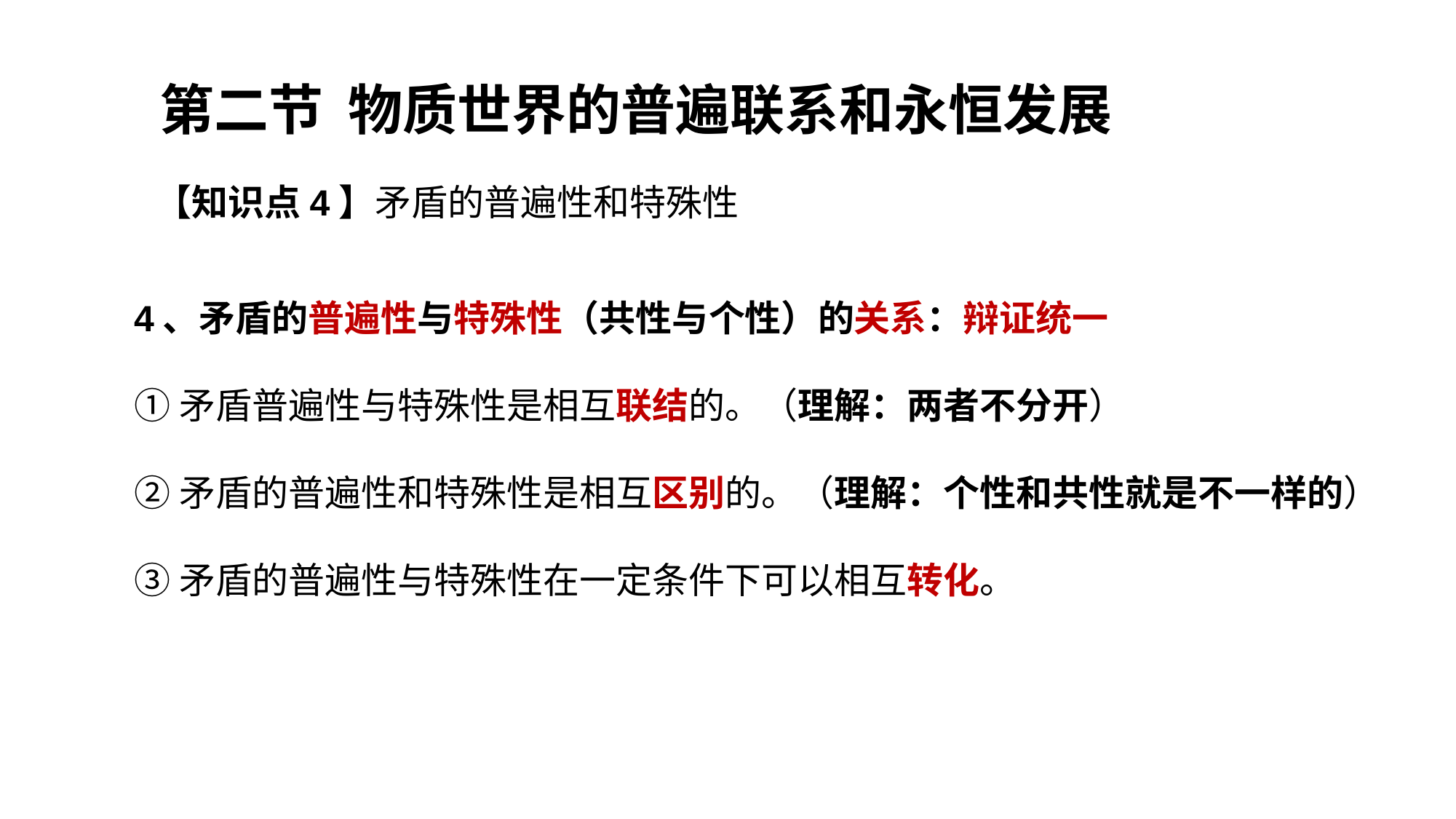

第二节  物质世界的普遍联系和永恒发展
【知识点4】矛盾的普遍性和特殊性

4、矛盾的普遍性与特殊性（共性与个性）的关系：辩证统一
①矛盾普遍性与特殊性是相互联结的。（理解：两者不分开）
②矛盾的普遍性和特殊性是相互区别的。（理解：个性和共性就是不一样的）
③矛盾的普遍性与特殊性在一定条件下可以相互转化。